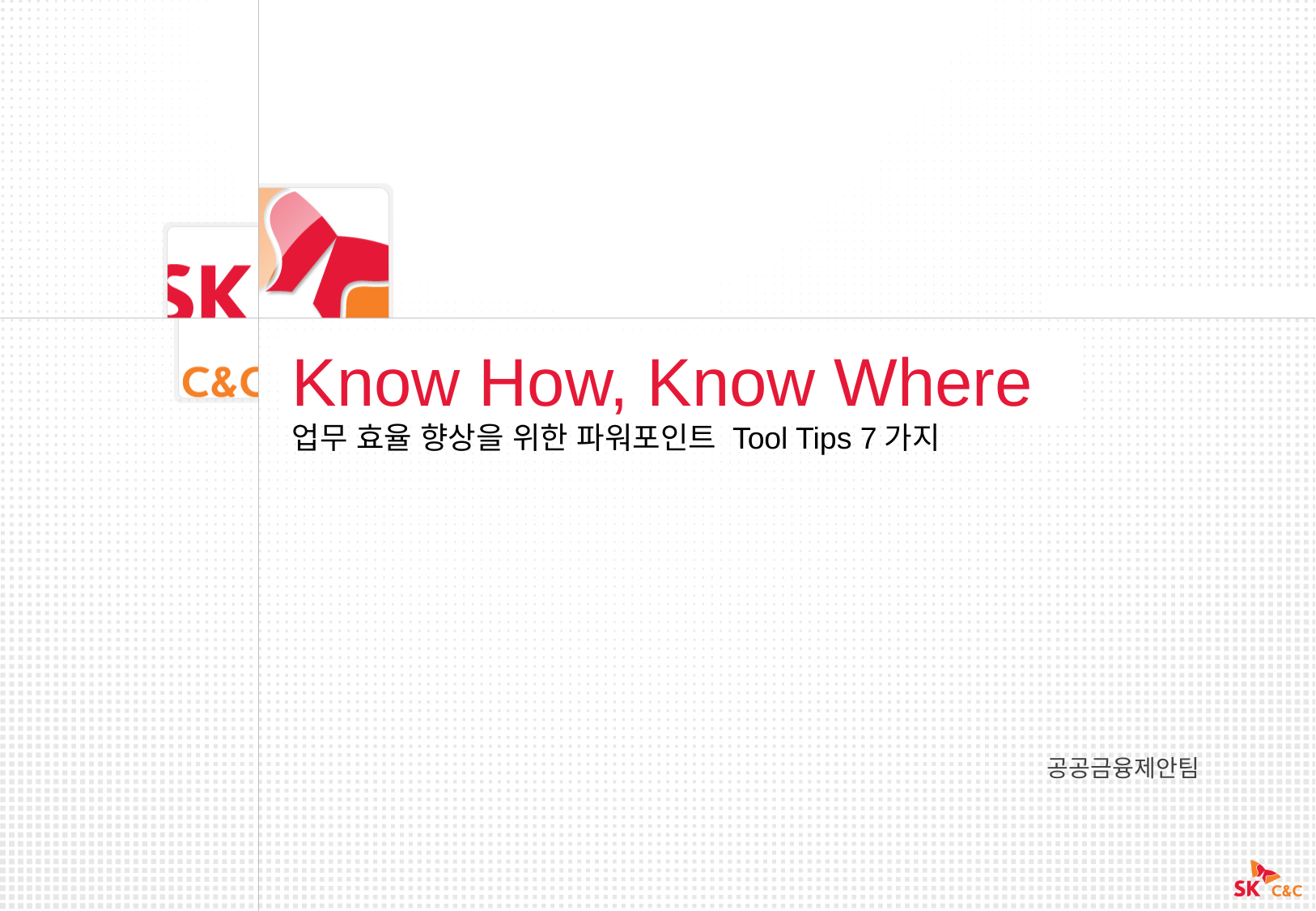

Know How, Know Where
업무 효율 향상을 위한 파워포인트 Tool Tips 7가지